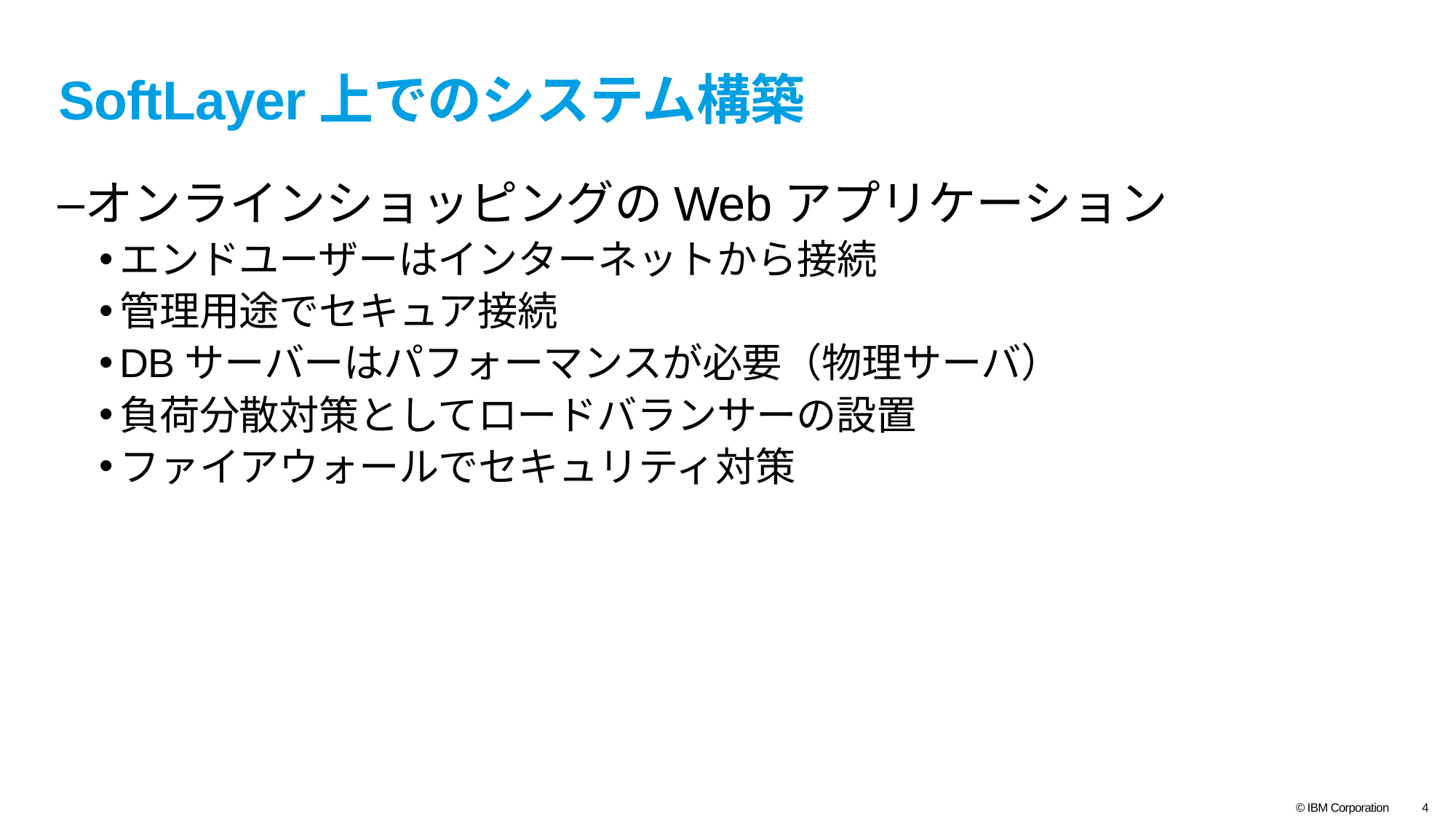

# SoftLayer上でのシステム構築
オンラインショッピングのWebアプリケーション
エンドユーザーはインターネットから接続
管理用途でセキュア接続
DBサーバーはパフォーマンスが必要（物理サーバ）
負荷分散対策としてロードバランサーの設置
ファイアウォールでセキュリティ対策